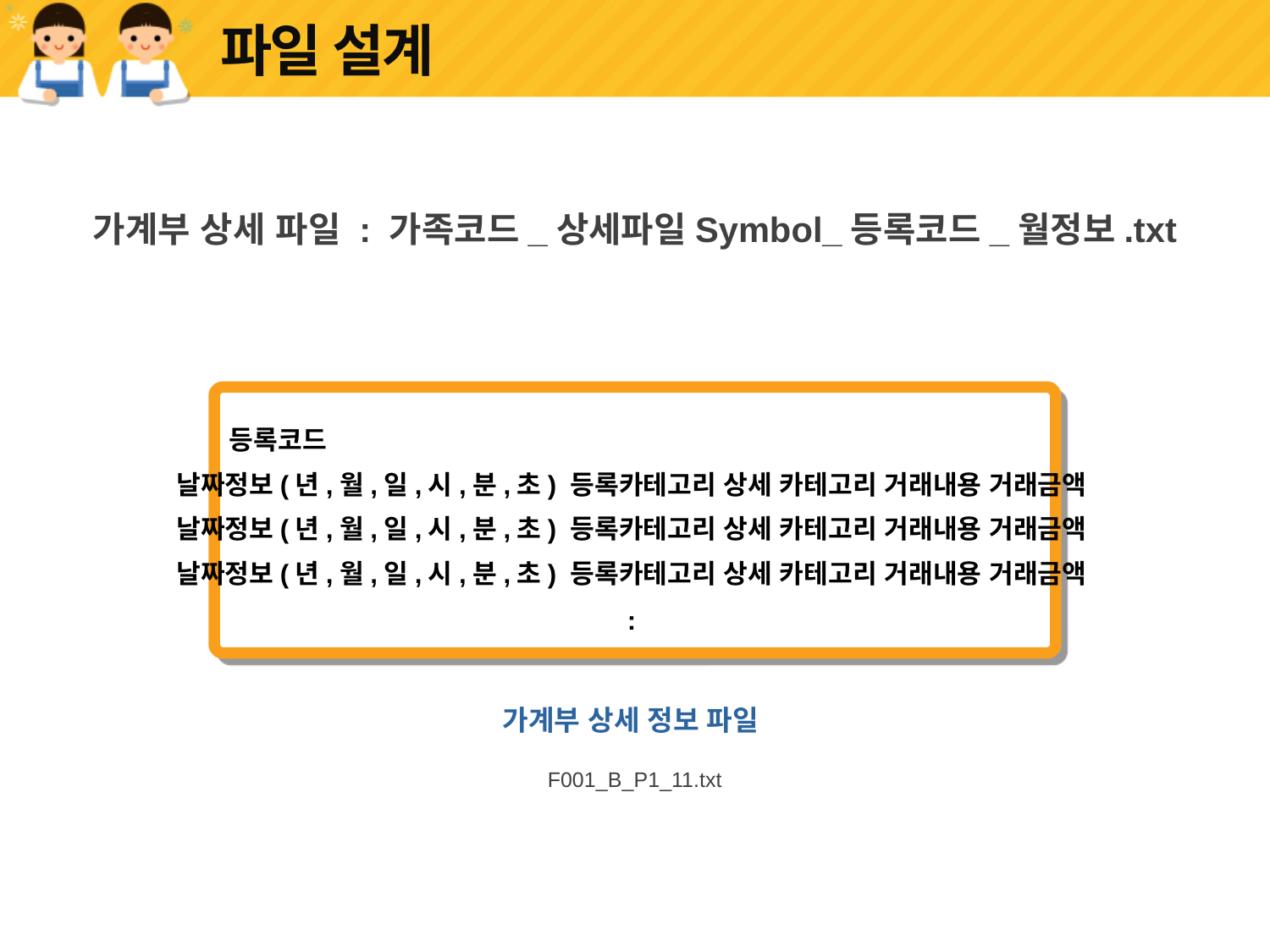

# 파일 설계
가계부 상세 파일 : 가족코드_상세파일Symbol_등록코드_월정보.txt

등록코드
날짜정보(년,월,일,시,분,초) 등록카테고리 상세 카테고리 거래내용 거래금액
날짜정보(년,월,일,시,분,초) 등록카테고리 상세 카테고리 거래내용 거래금액
날짜정보(년,월,일,시,분,초) 등록카테고리 상세 카테고리 거래내용 거래금액
:
가계부 상세 정보 파일
F001_B_P1_11.txt